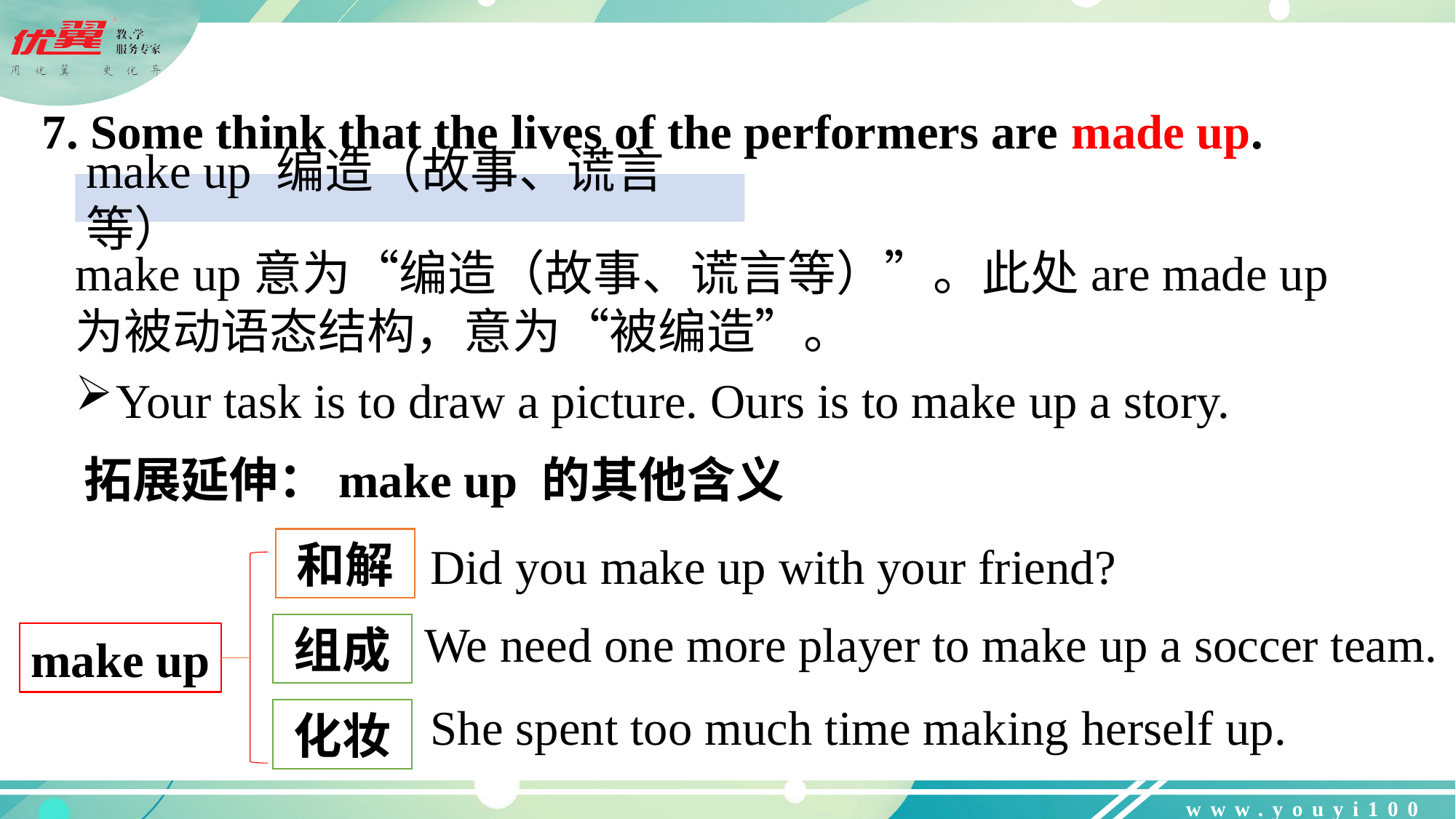

7. Some think that the lives of the performers are made up.
make up 编造（故事、谎言等）
make up意为“编造（故事、谎言等）”。此处are made up为被动语态结构，意为“被编造”。
Your task is to draw a picture. Ours is to make up a story.
拓展延伸：make up 的其他含义
和解
Did you make up with your friend?

We need one more player to make up a soccer team.
组成
make up
She spent too much time making herself up.
化妆